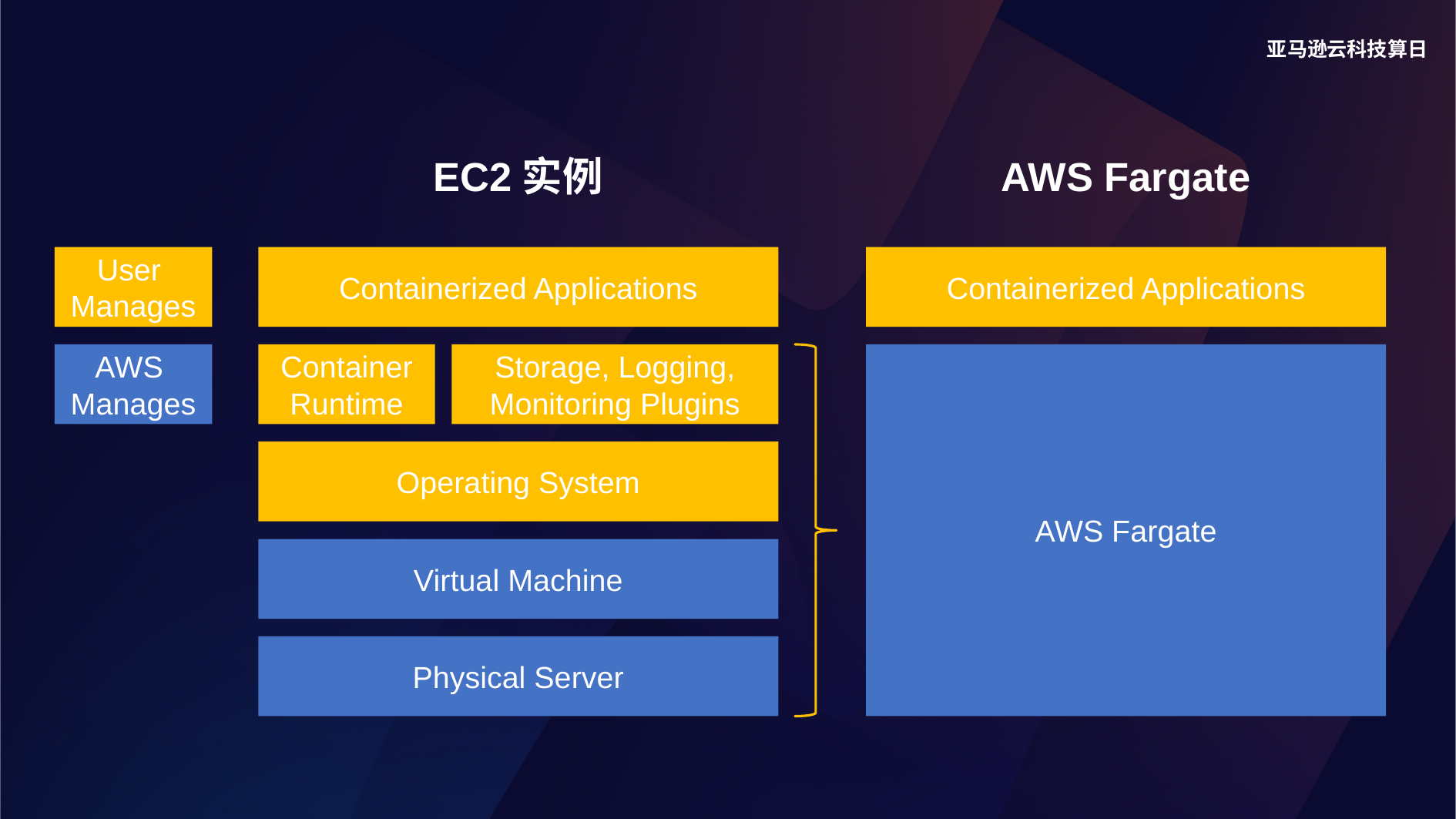

EC2实例
AWS Fargate
User
Manages
Containerized Applications
Containerized Applications
Storage, Logging, Monitoring Plugins
Container Runtime
AWS
Manages
AWS Fargate

Operating System
Virtual Machine
Physical Server